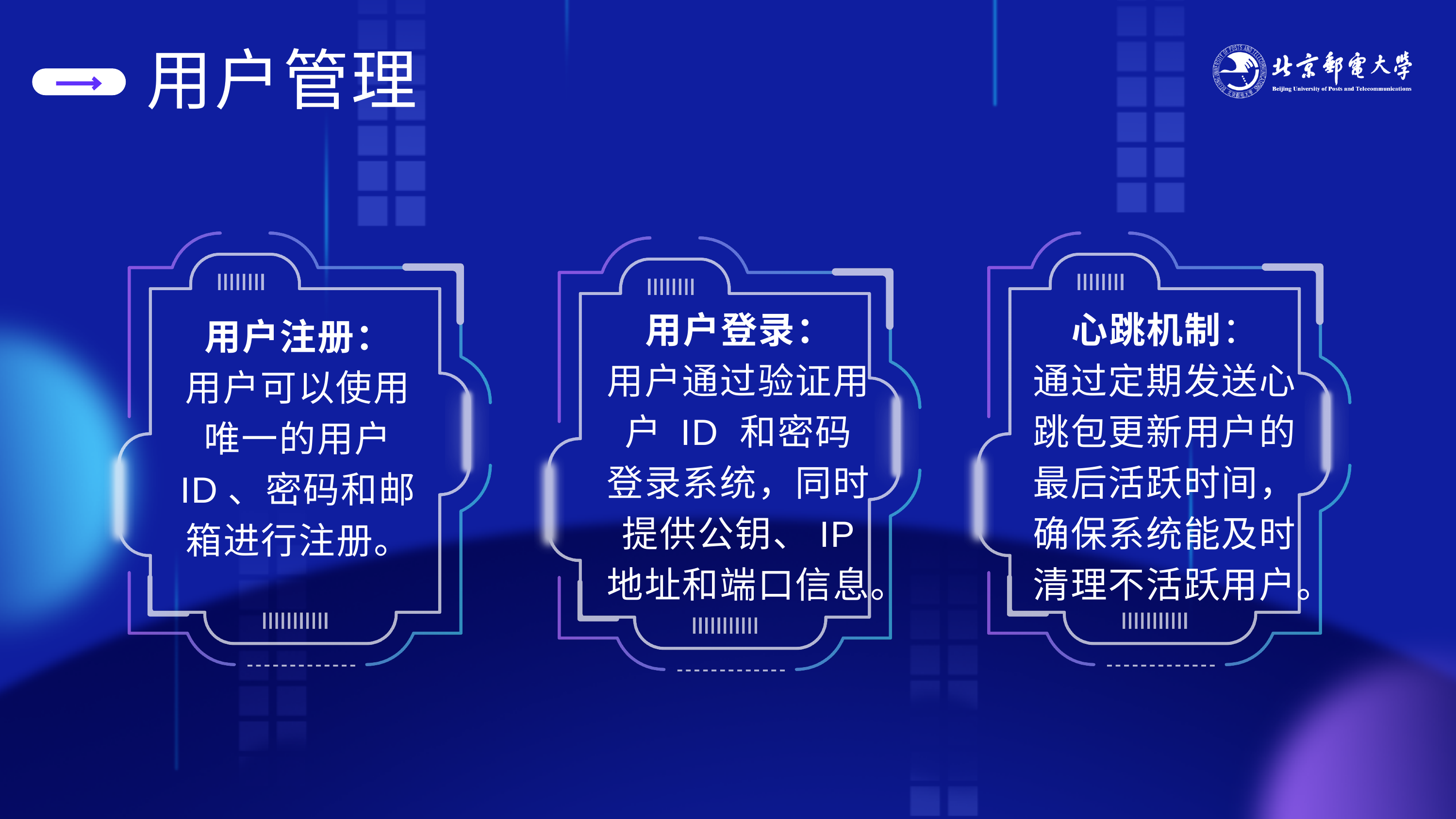

用户管理

用户登录：
用户通过验证用户 ID 和密码登录系统，同时提供公钥、IP 地址和端口信息。
心跳机制：
通过定期发送心跳包更新用户的最后活跃时间，确保系统能及时清理不活跃用户。
用户注册：
用户可以使用唯一的用户 ID、密码和邮箱进行注册。